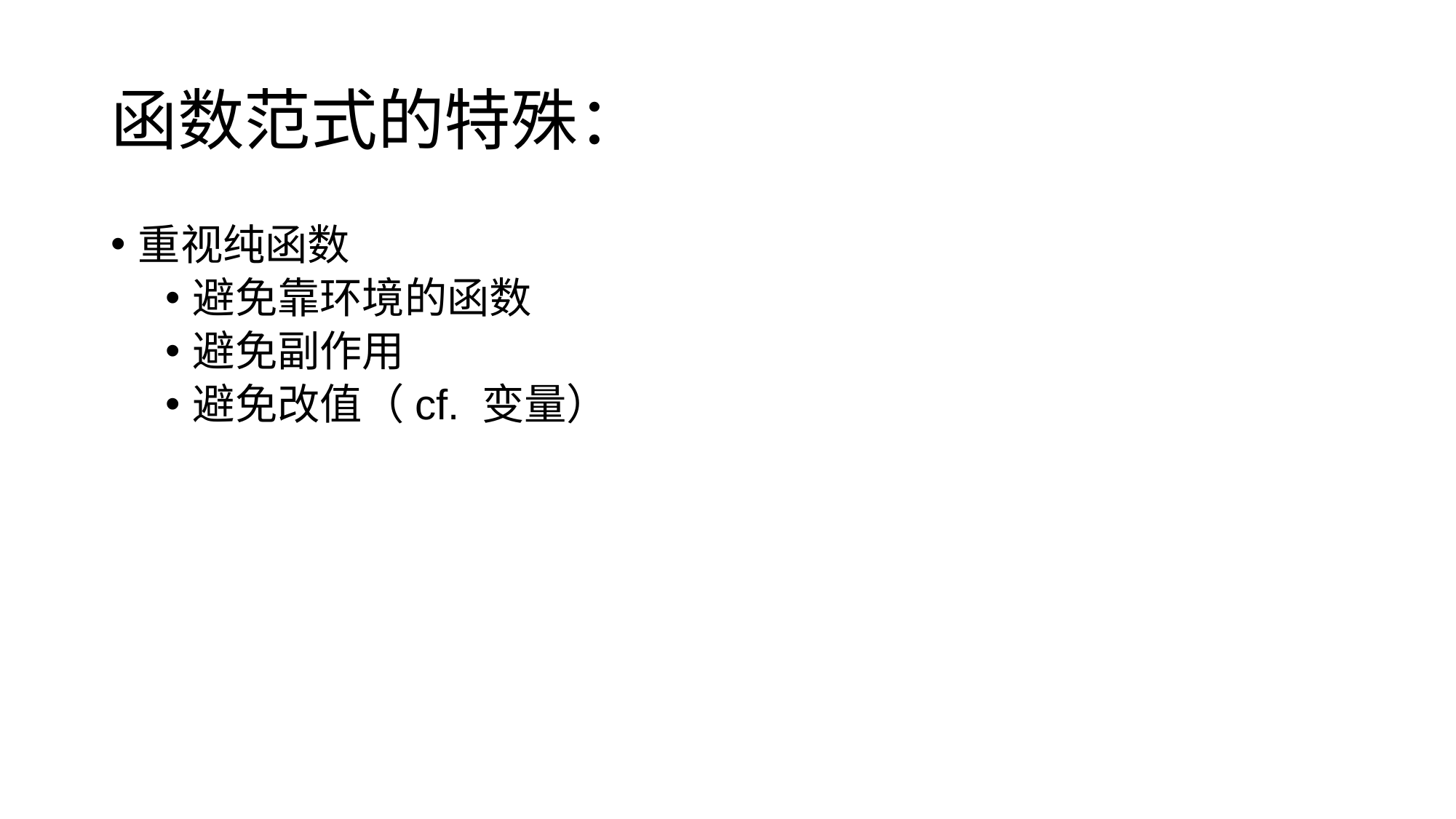

# 函数范式的特殊：
重视纯函数
避免靠环境的函数
避免副作用
避免改值（cf. 变量）